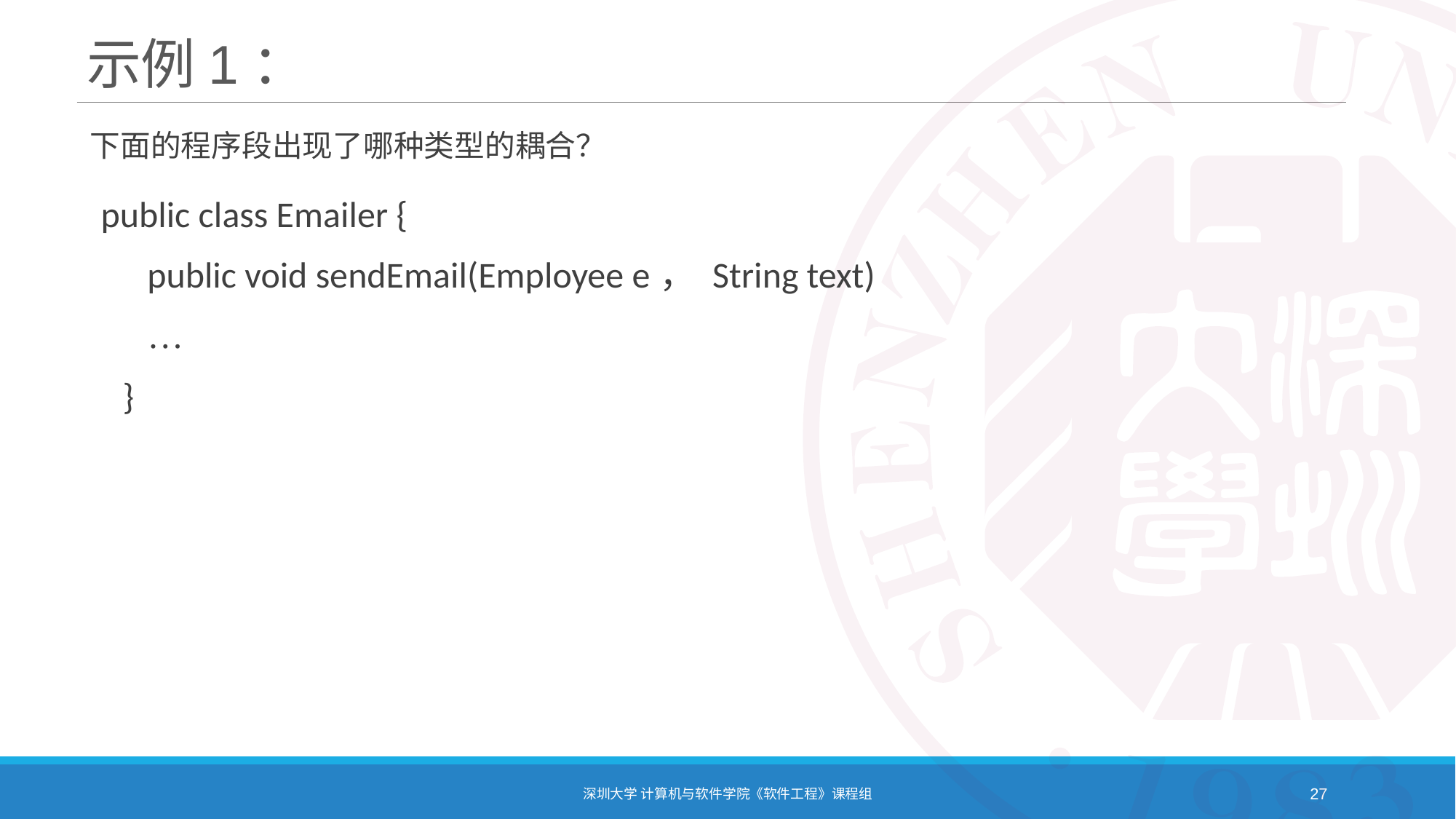

# 示例1：
下面的程序段出现了哪种类型的耦合？
public class Emailer {
       public void sendEmail(Employee e， String text)
       …
    }
深圳大学 计算机与软件学院《软件工程》课程组
27